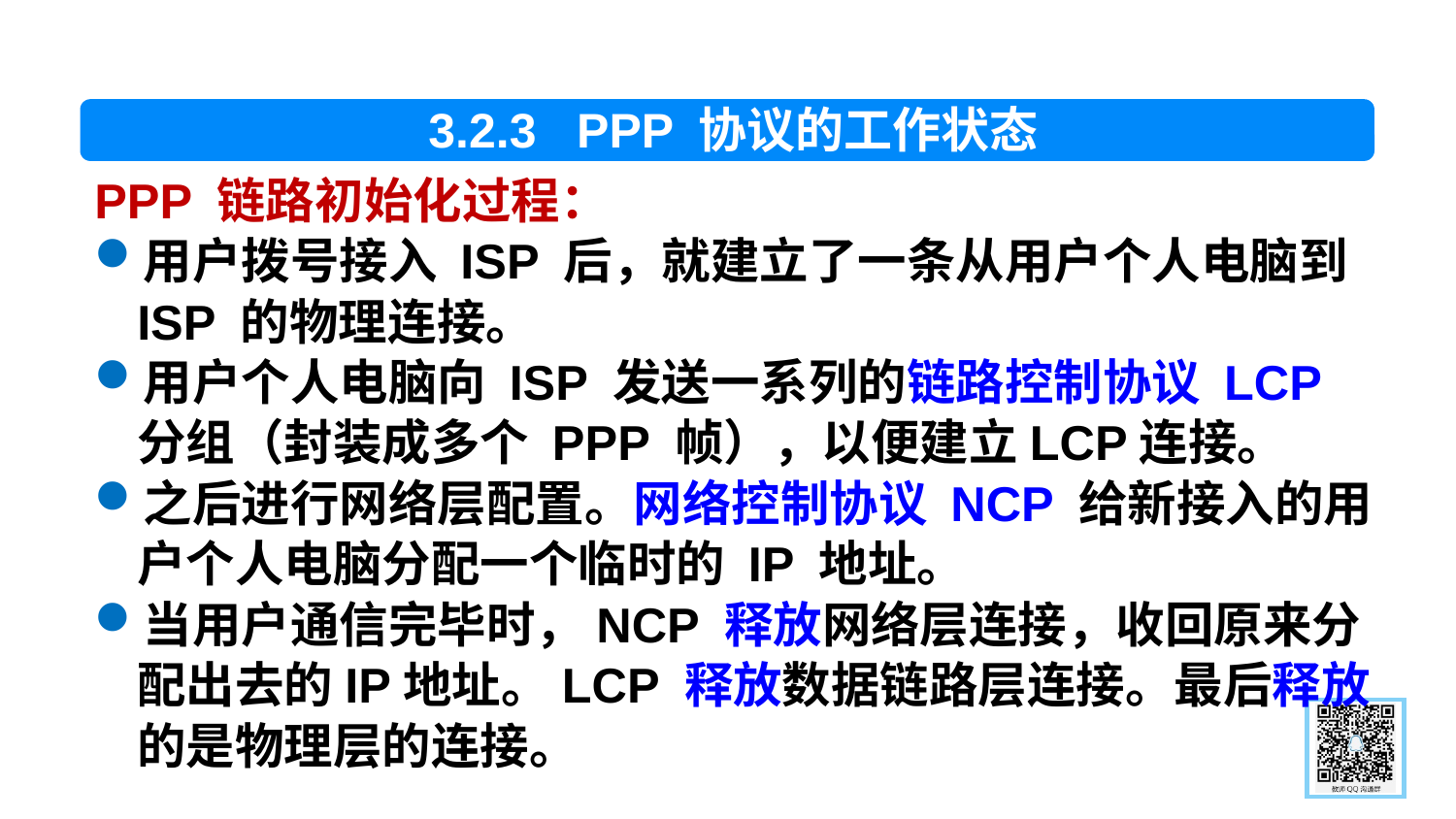

3.2.3   PPP 协议的工作状态

PPP 链路初始化过程：
用户拨号接入 ISP 后，就建立了一条从用户个人电脑到 ISP 的物理连接。
用户个人电脑向 ISP 发送一系列的链路控制协议 LCP 分组（封装成多个 PPP 帧），以便建立LCP连接。
之后进行网络层配置。网络控制协议 NCP 给新接入的用户个人电脑分配一个临时的 IP 地址。
当用户通信完毕时，NCP 释放网络层连接，收回原来分配出去的IP地址。LCP 释放数据链路层连接。最后释放的是物理层的连接。